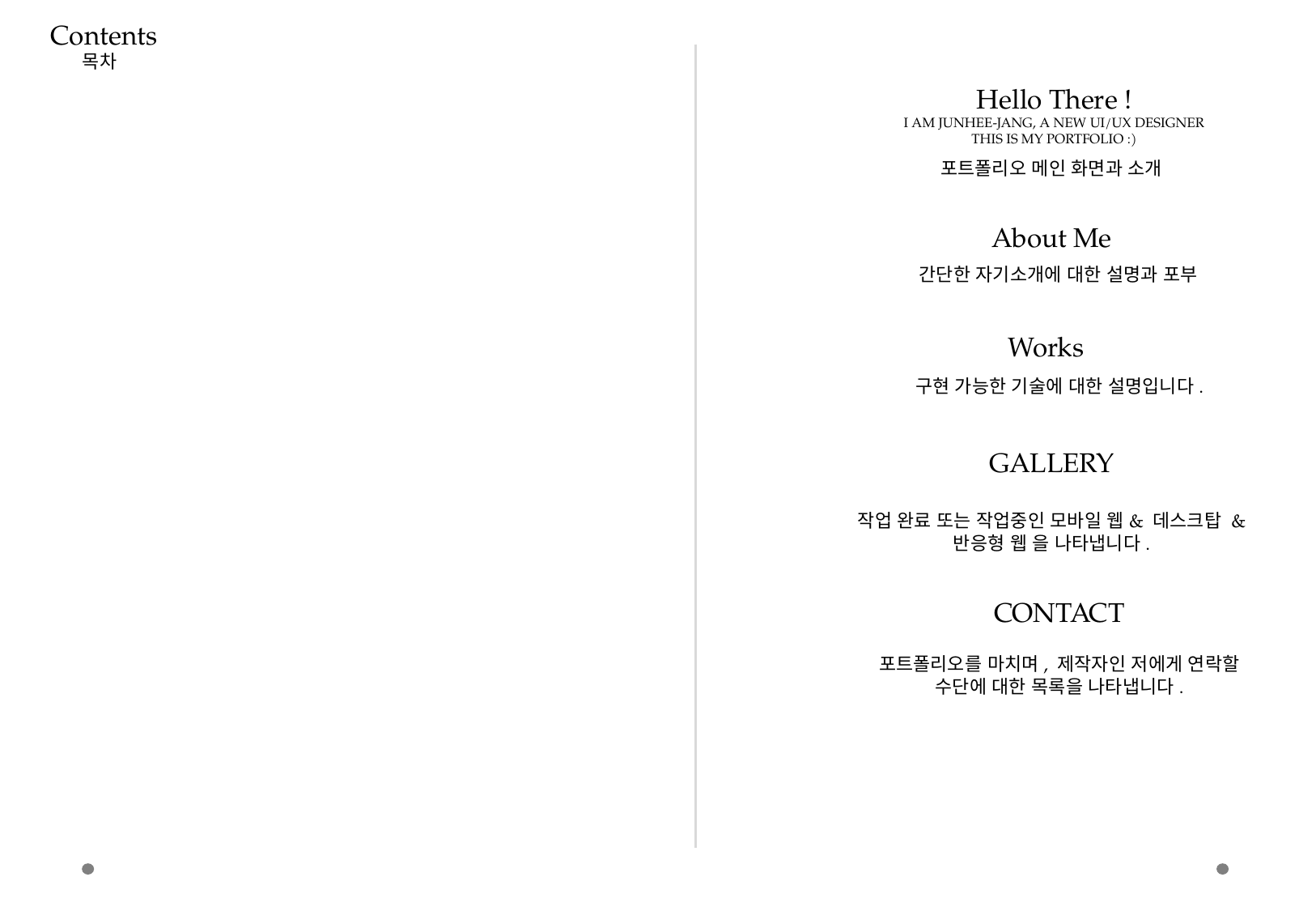

Contents
목차
Hello There !
I AM JUNHEE-JANG, A NEW UI/UX DESIGNER
THIS IS MY PORTFOLIO :)
포트폴리오 메인 화면과 소개
About Me
간단한 자기소개에 대한 설명과 포부
Works
구현 가능한 기술에 대한 설명입니다.
GALLERY
작업 완료 또는 작업중인 모바일 웹& 데스크탑 & 반응형 웹 을 나타냅니다.
CONTACT
포트폴리오를 마치며, 제작자인 저에게 연락할 수단에 대한 목록을 나타냅니다.